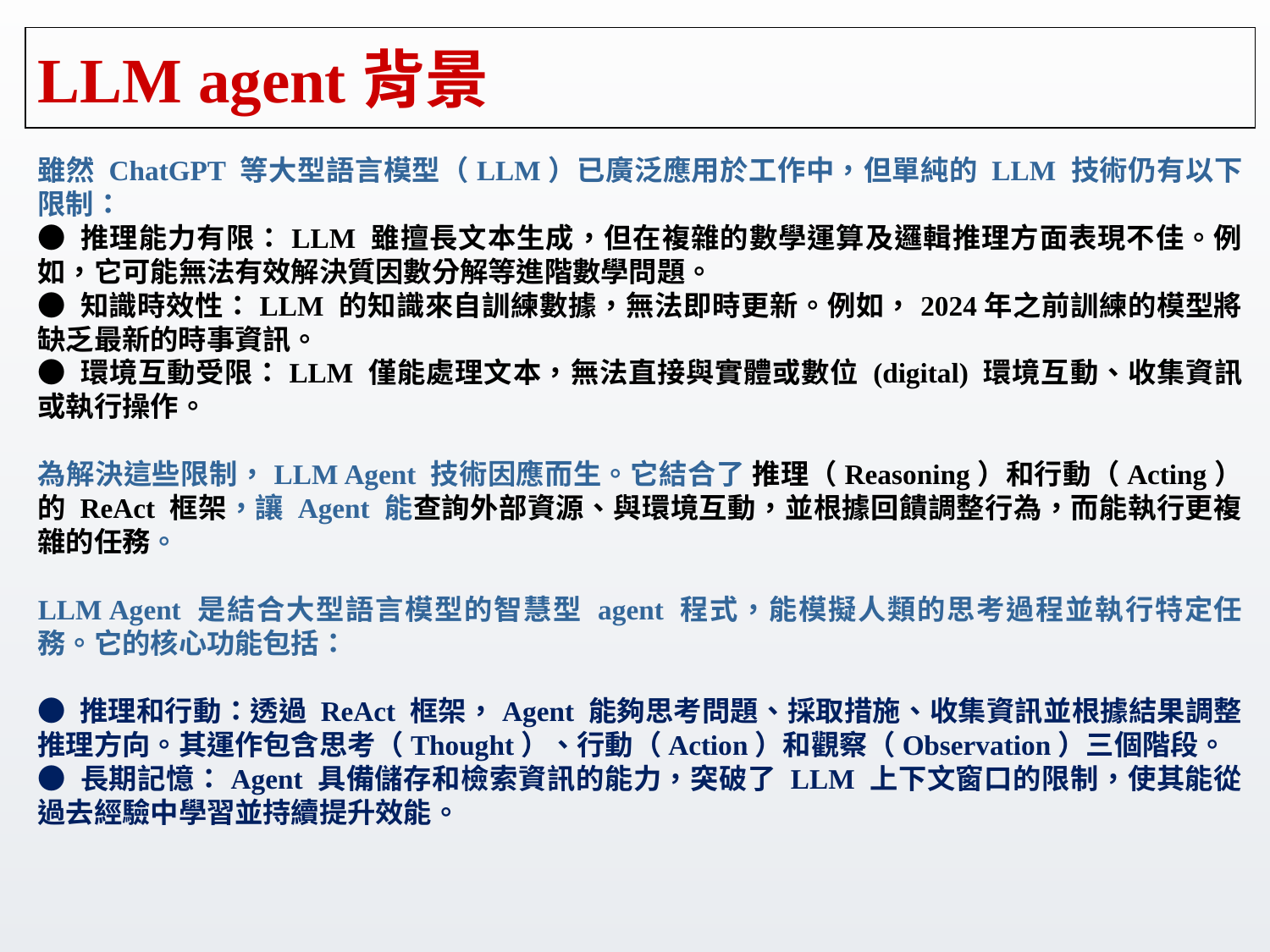

# LLM agent背景
雖然 ChatGPT 等大型語言模型（LLM）已廣泛應用於工作中，但單純的 LLM 技術仍有以下限制：
● 推理能力有限：LLM 雖擅長文本生成，但在複雜的數學運算及邏輯推理方面表現不佳。例如，它可能無法有效解決質因數分解等進階數學問題。
● 知識時效性：LLM 的知識來自訓練數據，無法即時更新。例如，2024年之前訓練的模型將缺乏最新的時事資訊。
● 環境互動受限：LLM 僅能處理文本，無法直接與實體或數位 (digital) 環境互動、收集資訊或執行操作。

為解決這些限制，LLM Agent 技術因應而生。它結合了 推理（Reasoning）和行動（Acting）的 ReAct 框架，讓 Agent 能查詢外部資源、與環境互動，並根據回饋調整行為，而能執行更複雜的任務。

LLM Agent 是結合大型語言模型的智慧型 agent 程式，能模擬人類的思考過程並執行特定任務。它的核心功能包括：

● 推理和行動：透過 ReAct 框架，Agent 能夠思考問題、採取措施、收集資訊並根據結果調整推理方向。其運作包含思考（Thought）、行動（Action）和觀察（Observation）三個階段。
● 長期記憶：Agent 具備儲存和檢索資訊的能力，突破了 LLM 上下文窗口的限制，使其能從過去經驗中學習並持續提升效能。